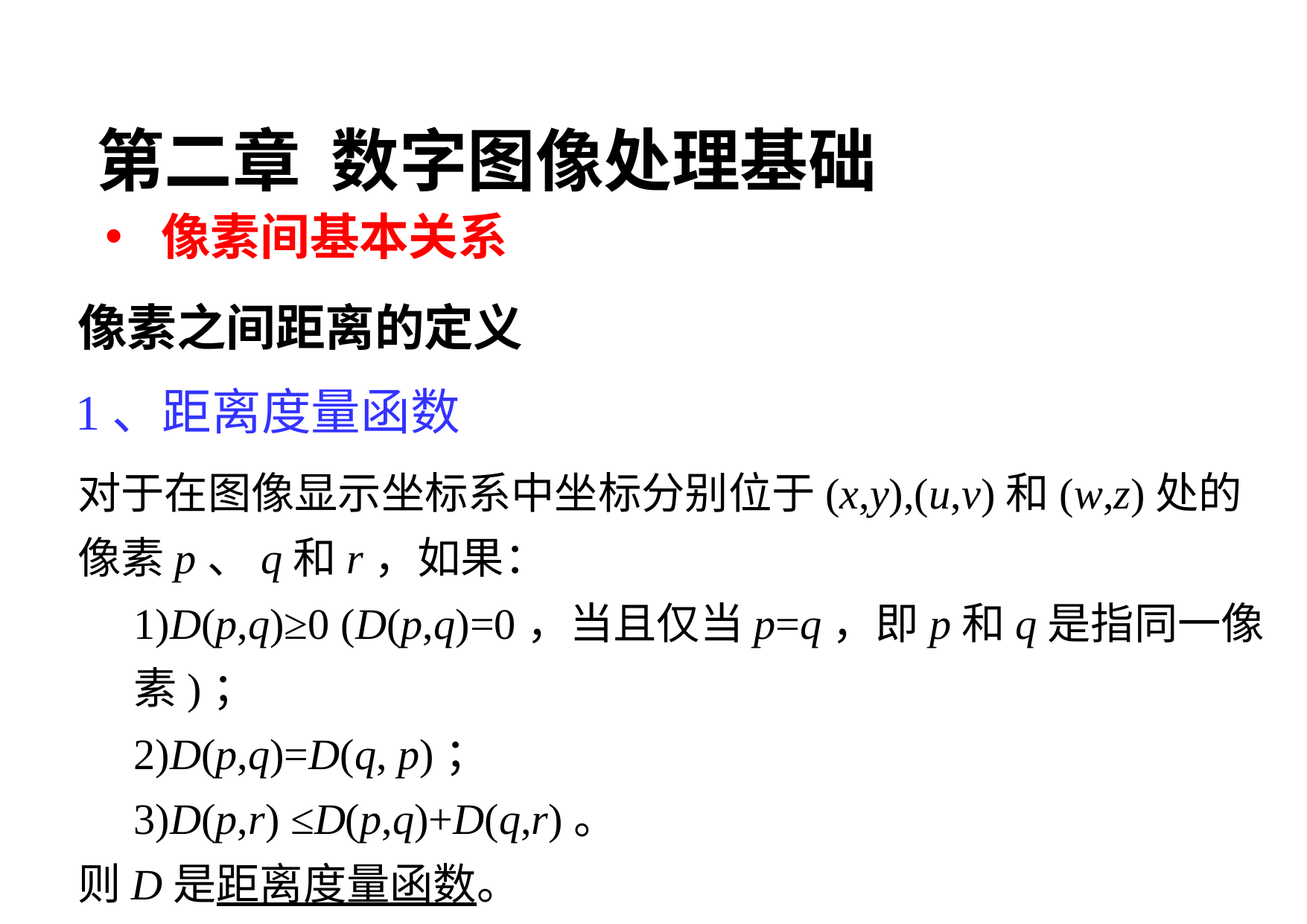

第二章  数字图像处理基础
像素间基本关系
像素之间距离的定义
1、距离度量函数
对于在图像显示坐标系中坐标分别位于(x,y),(u,v)和(w,z)处的像素p、q和r，如果：
1)D(p,q)≥0 (D(p,q)=0，当且仅当p=q，即p和q是指同一像素)；
2)D(p,q)=D(q, p)；
3)D(p,r) ≤D(p,q)+D(q,r)。
则D是距离度量函数。
94